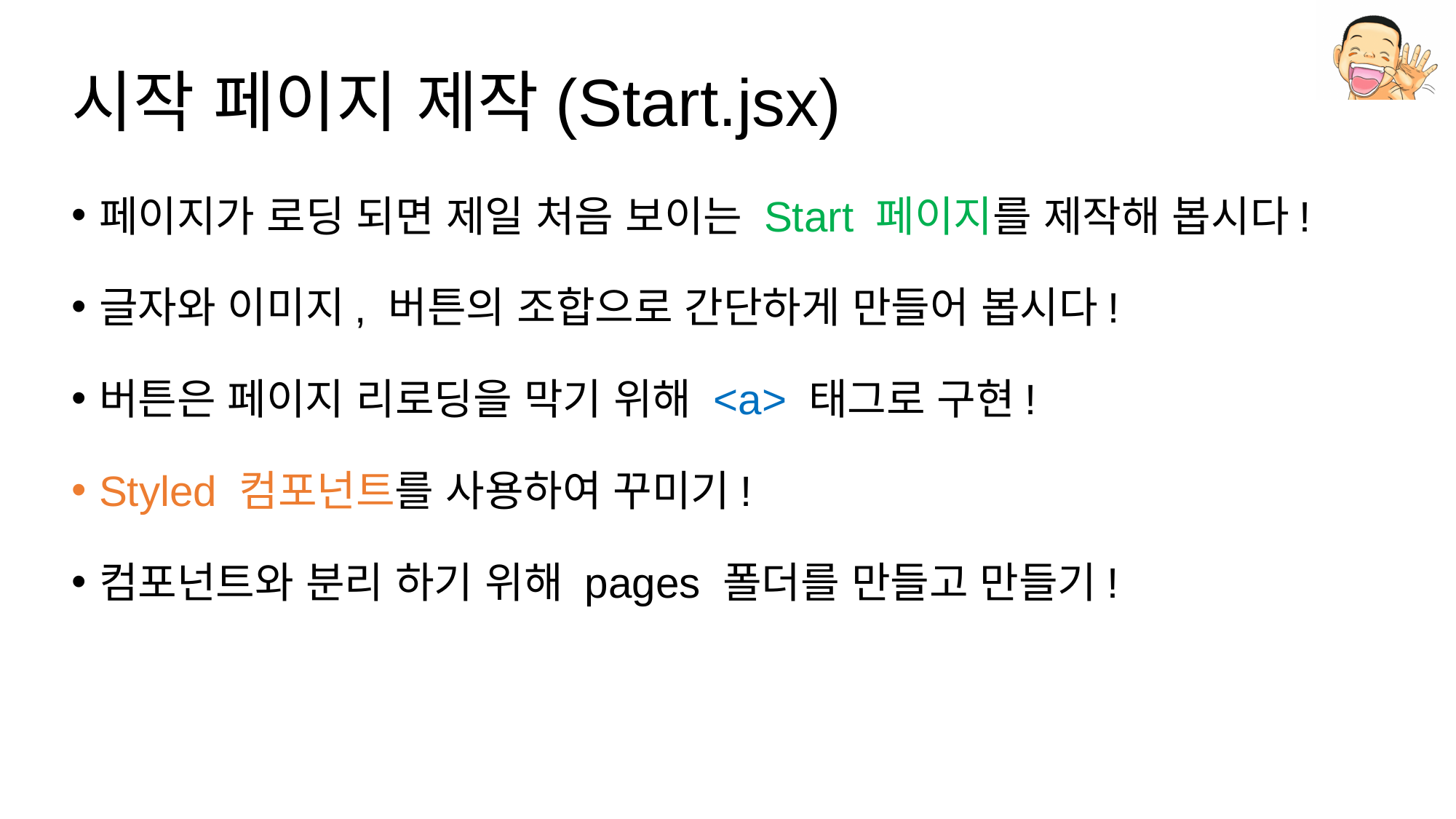

# 시작 페이지 제작(Start.jsx)
페이지가 로딩 되면 제일 처음 보이는 Start 페이지를 제작해 봅시다!
글자와 이미지, 버튼의 조합으로 간단하게 만들어 봅시다!
버튼은 페이지 리로딩을 막기 위해 <a> 태그로 구현!
Styled 컴포넌트를 사용하여 꾸미기!
컴포넌트와 분리 하기 위해 pages 폴더를 만들고 만들기!